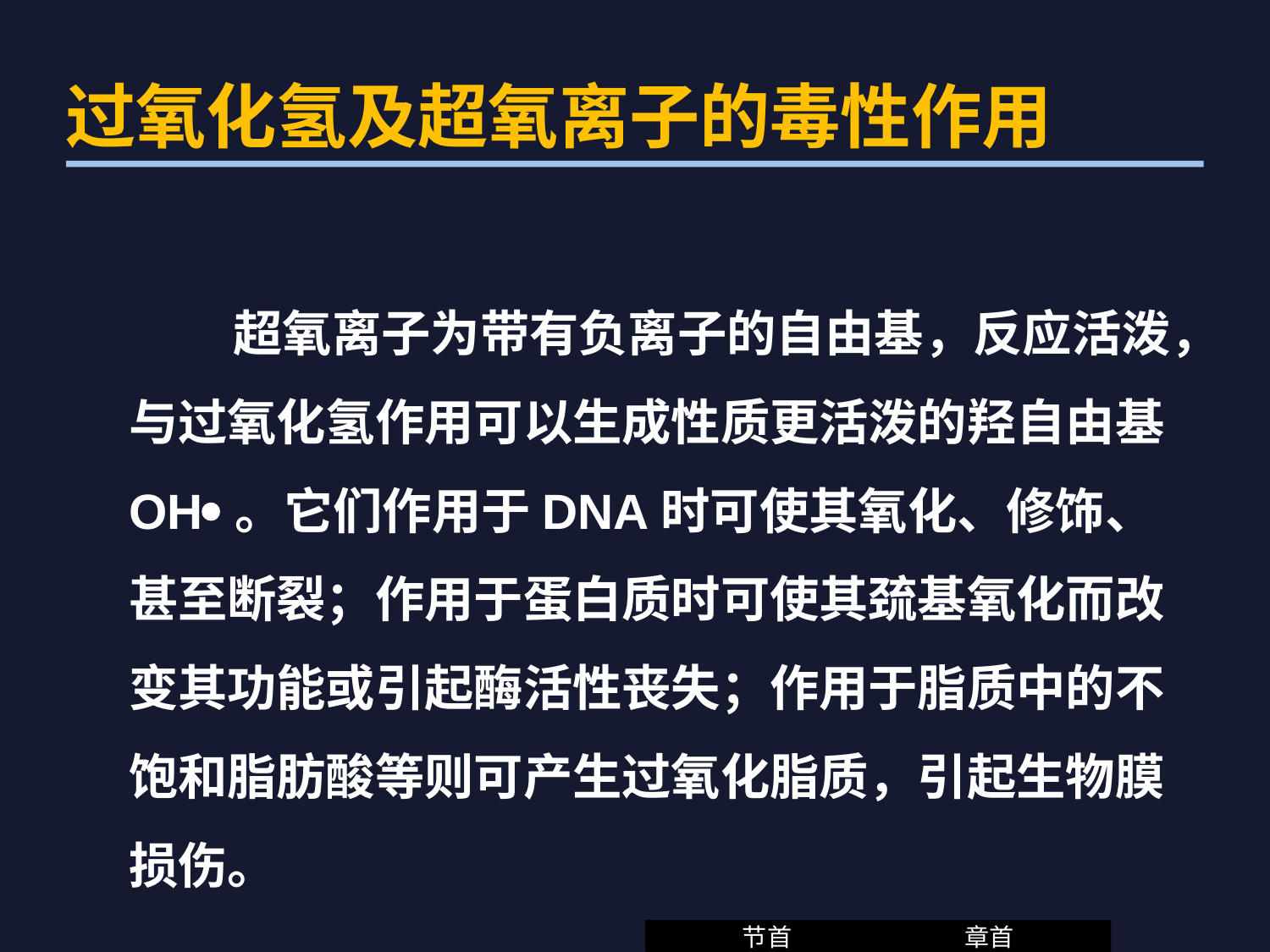

过氧化氢及超氧离子的毒性作用
超氧离子为带有负离子的自由基，反应活泼，与过氧化氢作用可以生成性质更活泼的羟自由基OH•。它们作用于DNA时可使其氧化、修饰、甚至断裂；作用于蛋白质时可使其巯基氧化而改变其功能或引起酶活性丧失；作用于脂质中的不饱和脂肪酸等则可产生过氧化脂质，引起生物膜损伤。
节首
章首